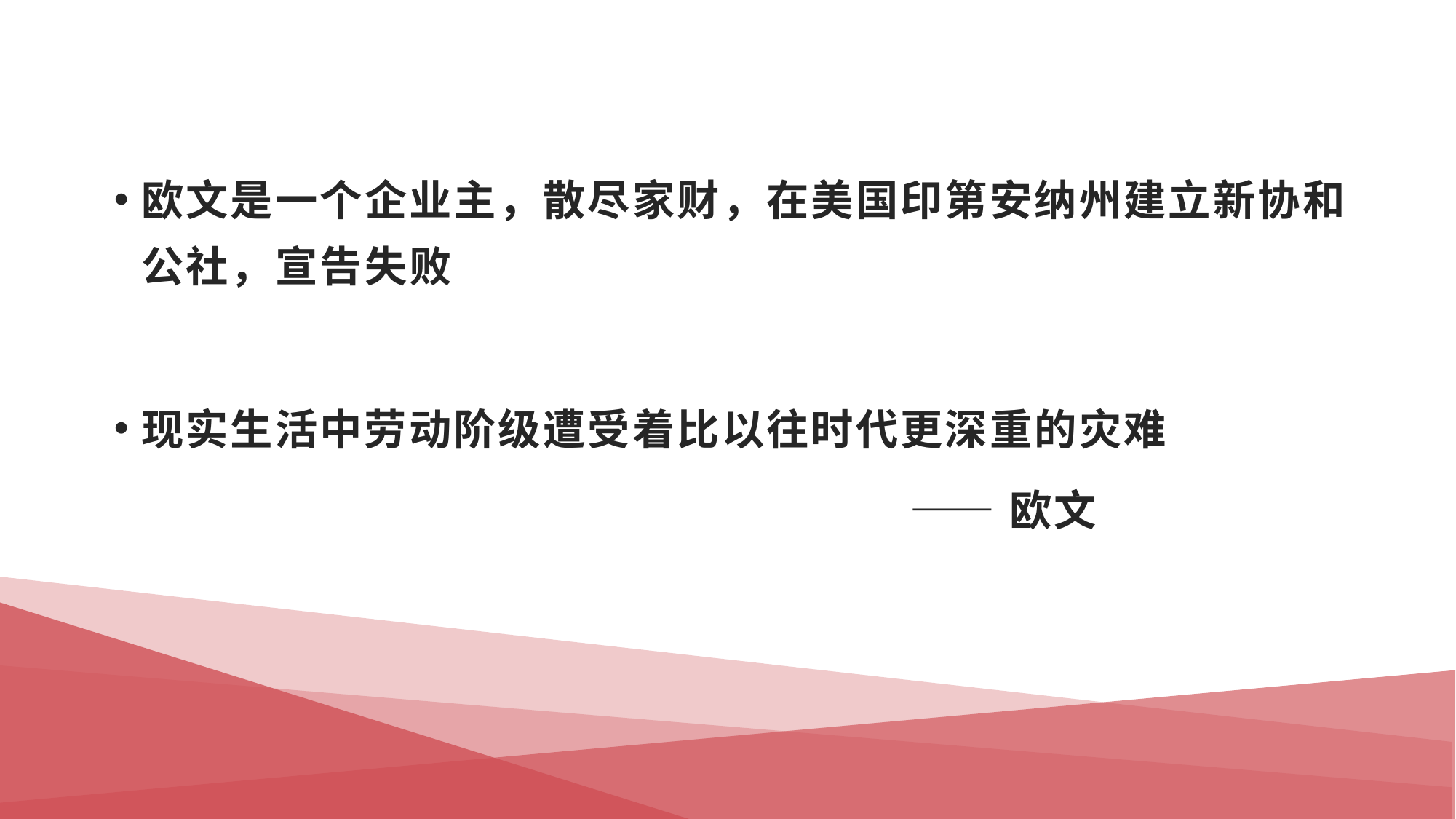

欧文是一个企业主，散尽家财，在美国印第安纳州建立新协和公社，宣告失败

现实生活中劳动阶级遭受着比以往时代更深重的灾难
                                                                   ——欧文